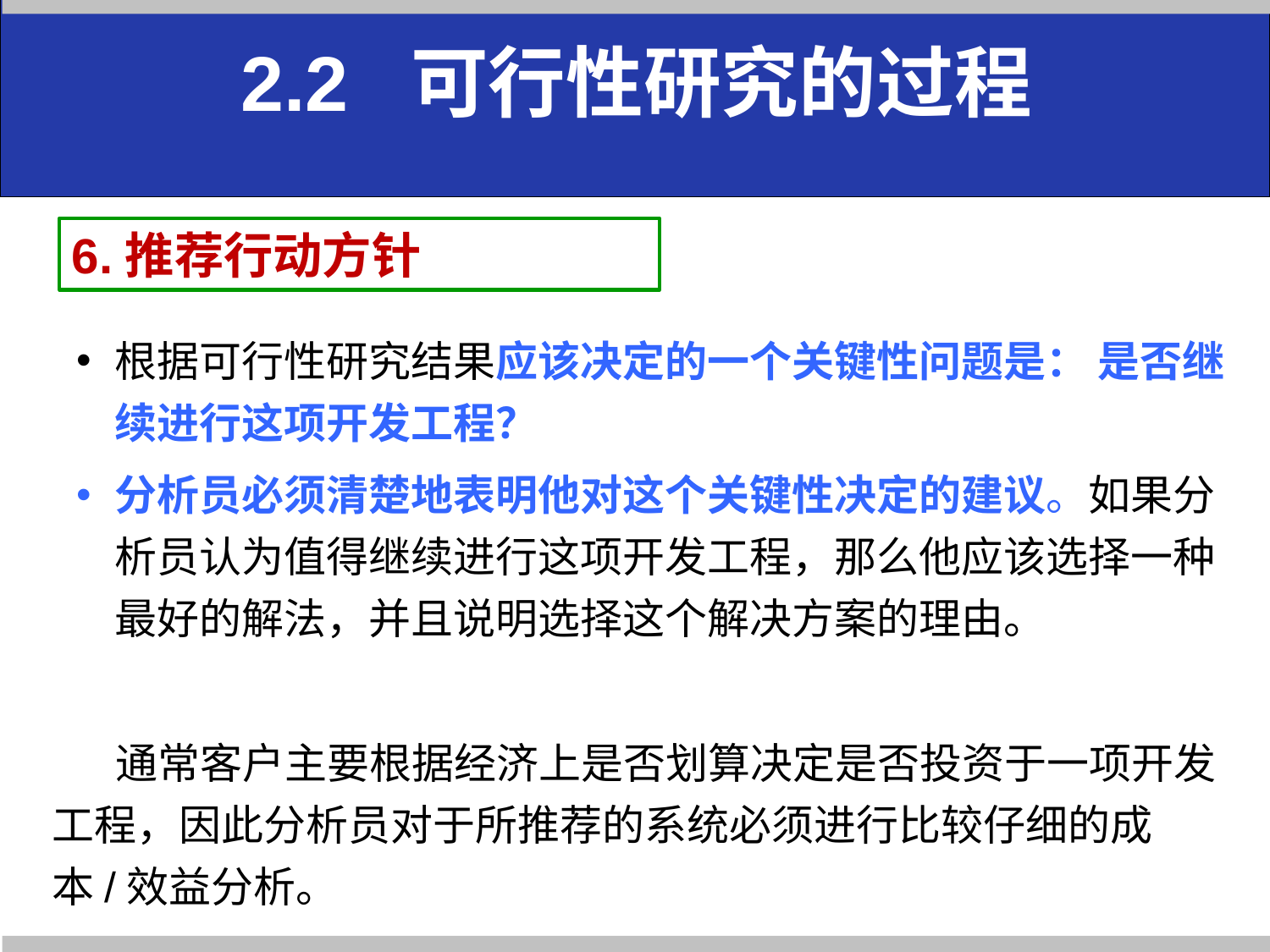

# 2.2  可行性研究的过程
6.推荐行动方针
根据可行性研究结果应该决定的一个关键性问题是： 是否继续进行这项开发工程？
分析员必须清楚地表明他对这个关键性决定的建议。如果分析员认为值得继续进行这项开发工程，那么他应该选择一种最好的解法，并且说明选择这个解决方案的理由。

通常客户主要根据经济上是否划算决定是否投资于一项开发工程，因此分析员对于所推荐的系统必须进行比较仔细的成本/效益分析。